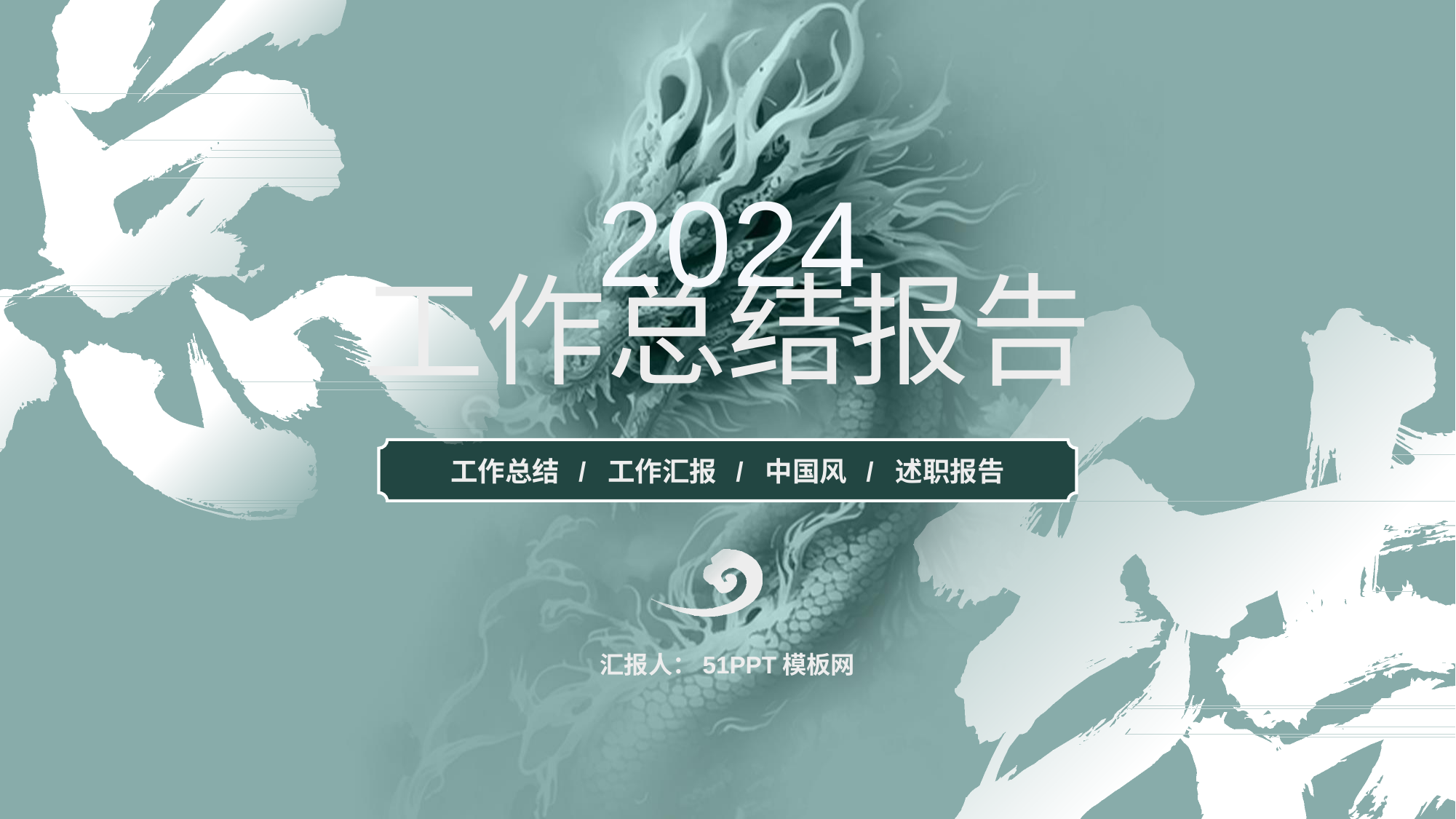

2024
工作总结报告

工作总结  /  工作汇报  /  中国风  /  述职报告

汇报人：51PPT模板网